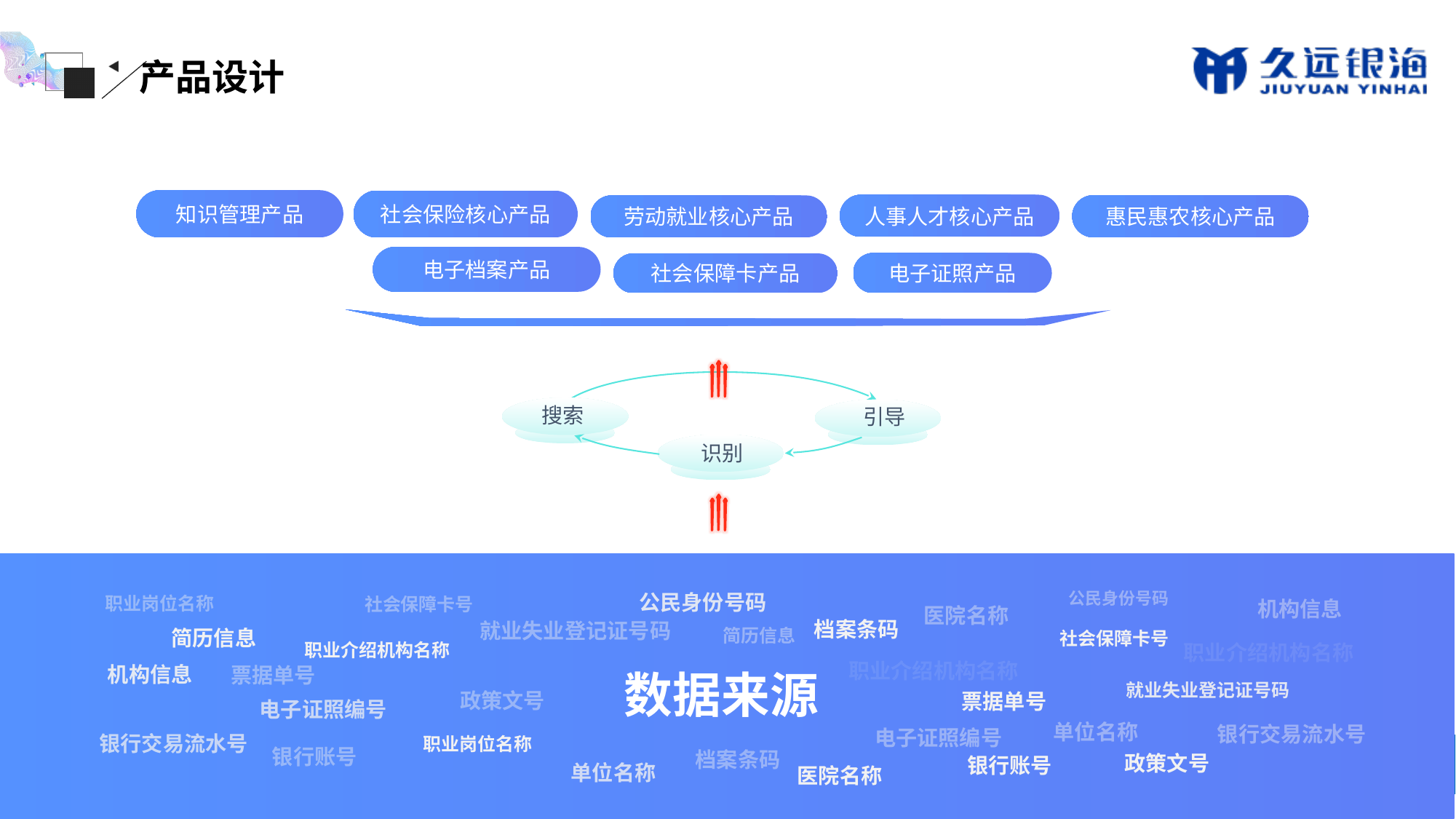

产品设计
知识管理产品
社会保险核心产品
人事人才核心产品
惠民惠农核心产品
劳动就业核心产品
电子档案产品
电子证照产品
社会保障卡产品

搜索

引导

识别

公民身份号码
公民身份号码
职业岗位名称
社会保障卡号
机构信息
医院名称
档案条码
就业失业登记证号码
简历信息
简历信息
社会保障卡号
职业介绍机构名称
职业介绍机构名称
职业介绍机构名称
机构信息
票据单号
数据来源
就业失业登记证号码
政策文号
票据单号
电子证照编号
单位名称
银行交易流水号
电子证照编号
银行交易流水号
职业岗位名称
银行账号
档案条码
政策文号
银行账号
单位名称
医院名称